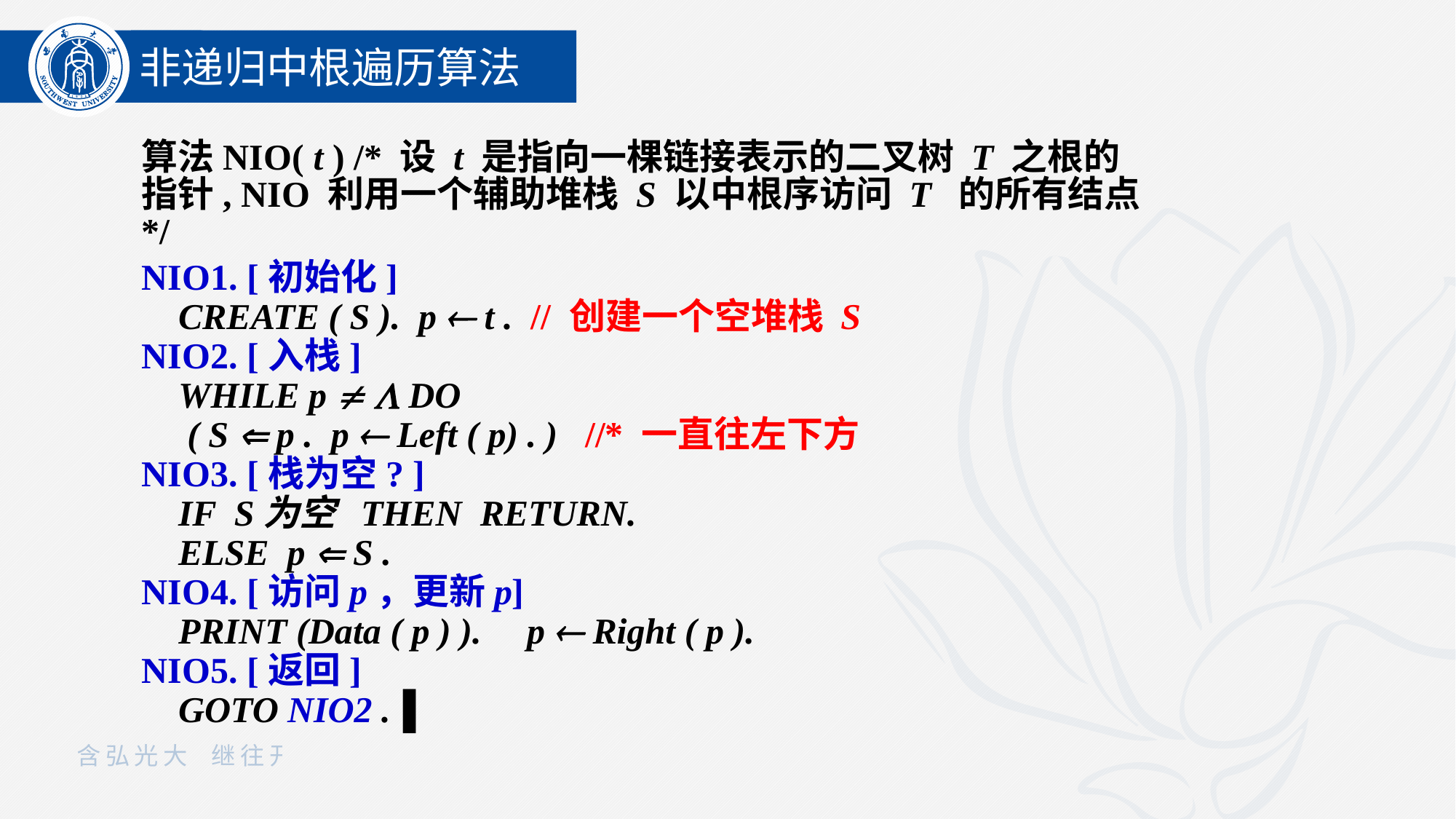

非递归中根遍历算法
算法NIO( t ) /* 设 t 是指向一棵链接表示的二叉树 T 之根的指针, NIO 利用一个辅助堆栈 S 以中根序访问 T  的所有结点 */
NIO1. [初始化]
    CREATE ( S ).  p ← t .  // 创建一个空堆栈 S
NIO2. [入栈]
    WHILE p ≠ Λ DO
     ( S ⇐ p .  p ← Left ( p) . )   //* 一直往左下方
NIO3. [栈为空? ]
    IF  S为空  THEN  RETURN.
    ELSE  p ⇐ S .
NIO4. [访问p，更新p]
    PRINT (Data ( p ) ).     p ← Right ( p ).
NIO5. [返回]
    GOTO NIO2 .▐